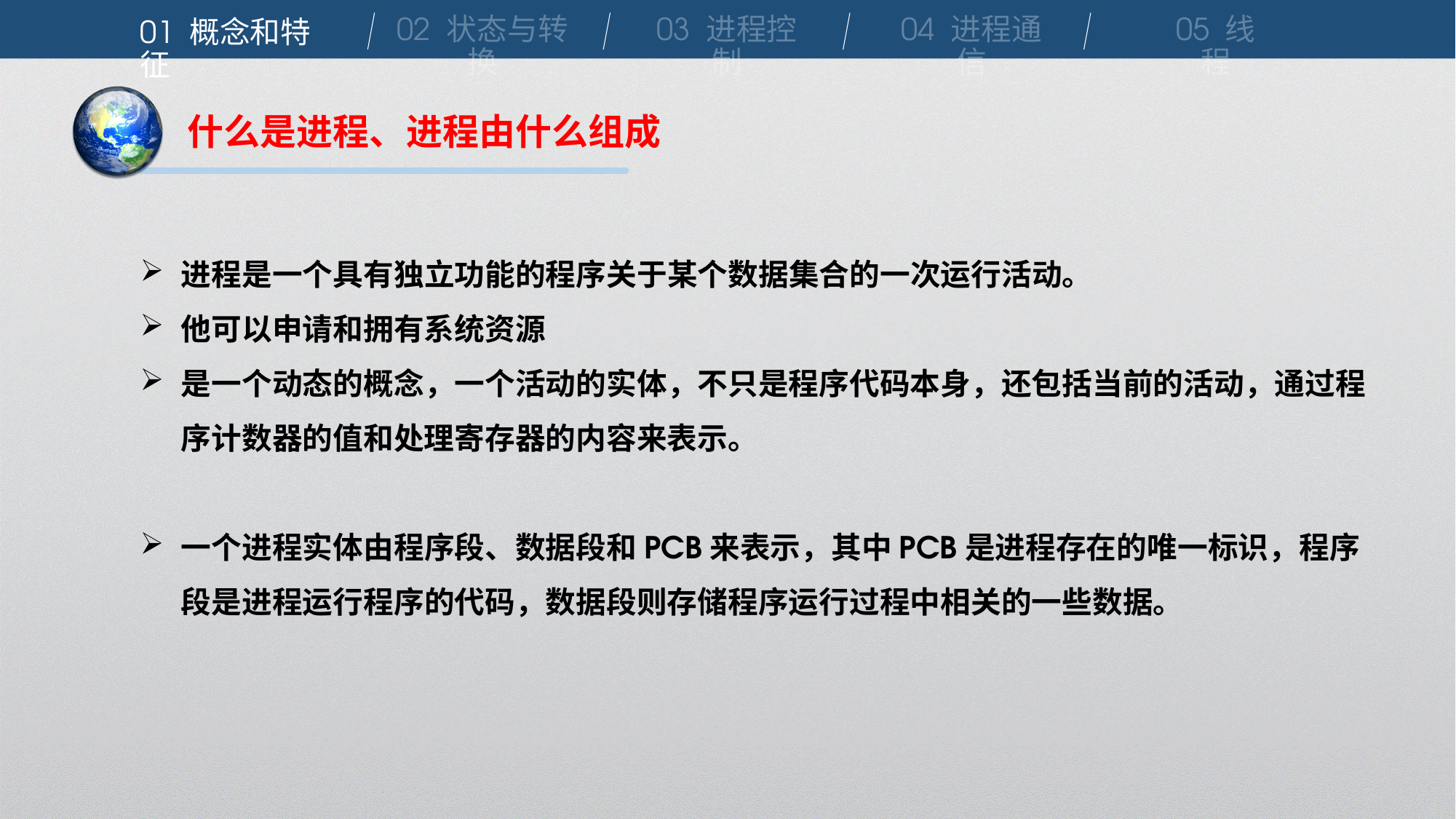

02 状态与转换
03 进程控制
04 进程通信
05 线程
01 概念和特征
什么是进程、进程由什么组成
进程是一个具有独立功能的程序关于某个数据集合的一次运行活动。
他可以申请和拥有系统资源
是一个动态的概念，一个活动的实体，不只是程序代码本身，还包括当前的活动，通过程序计数器的值和处理寄存器的内容来表示。

一个进程实体由程序段、数据段和PCB来表示，其中PCB是进程存在的唯一标识，程序段是进程运行程序的代码，数据段则存储程序运行过程中相关的一些数据。